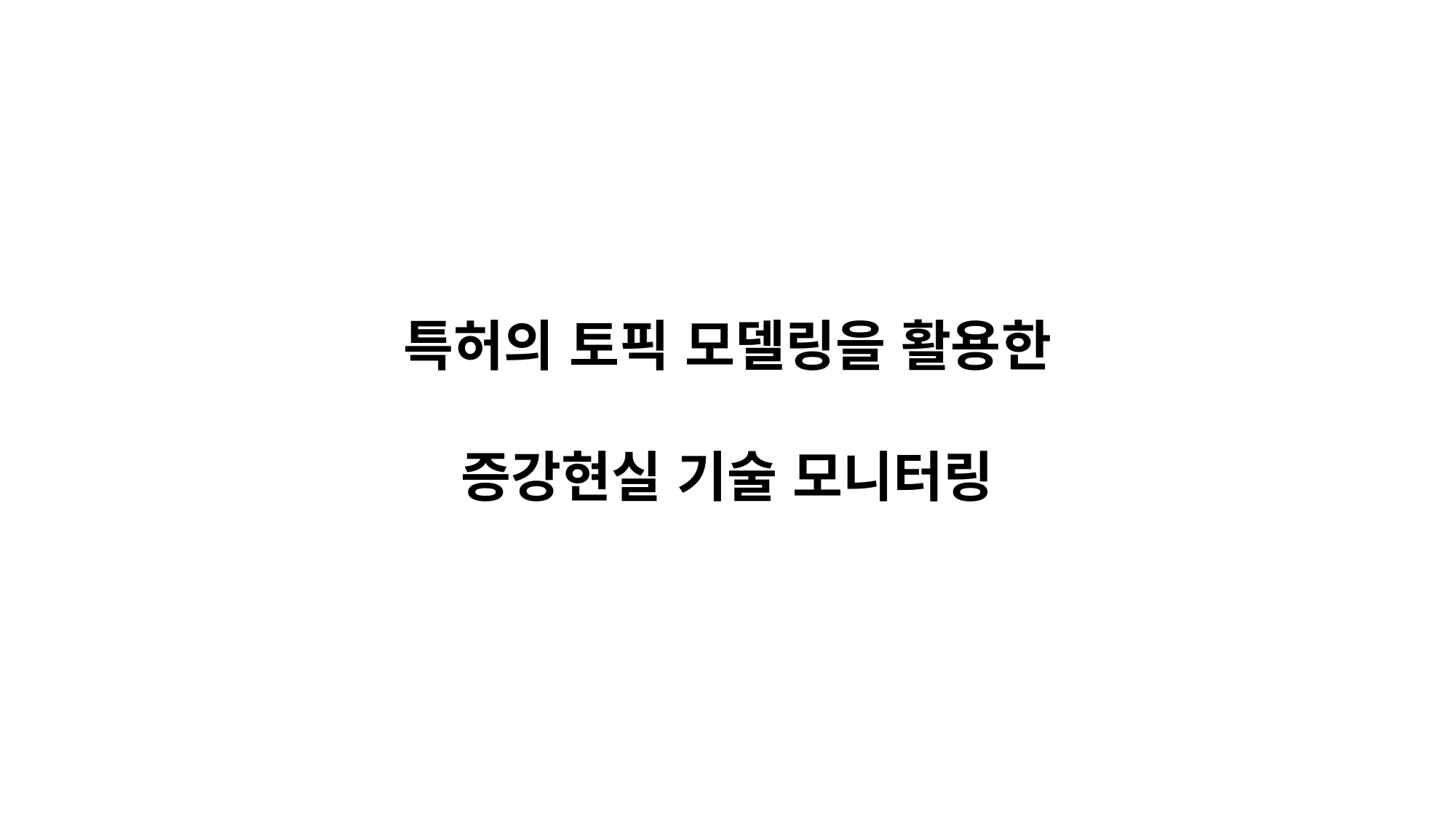

특허의 토픽 모델링을 활용한

증강현실 기술 모니터링